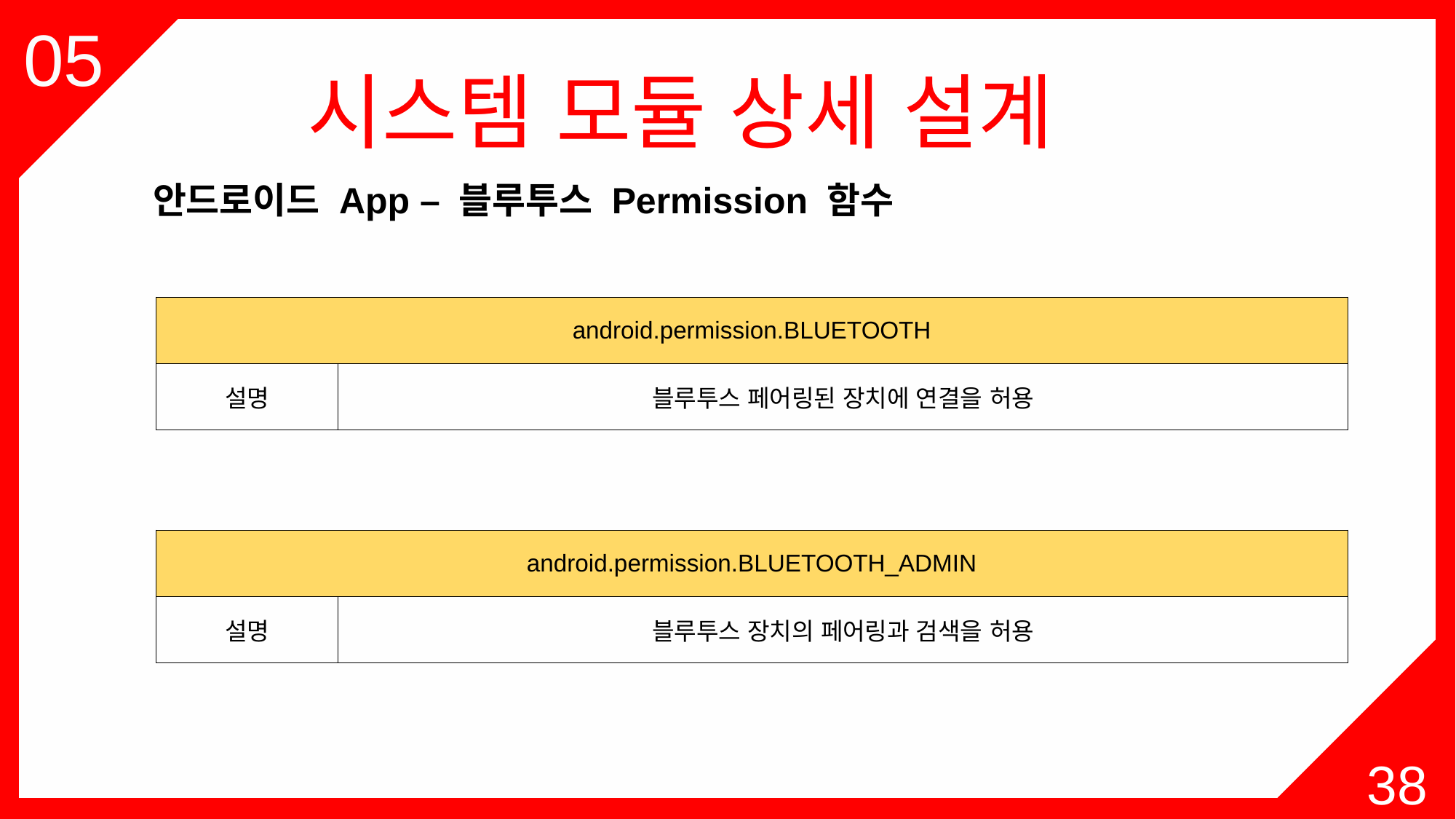

05
03
시스템 모듈 상세 설계

안드로이드 App – 블루투스 Permission 함수
| android.permission.BLUETOOTH |  |
| --- | --- |
| 설명 | 블루투스 페어링된 장치에 연결을 허용 |
| android.permission.BLUETOOTH\_ADMIN |  |
| --- | --- |
| 설명 | 블루투스 장치의 페어링과 검색을 허용 |

38